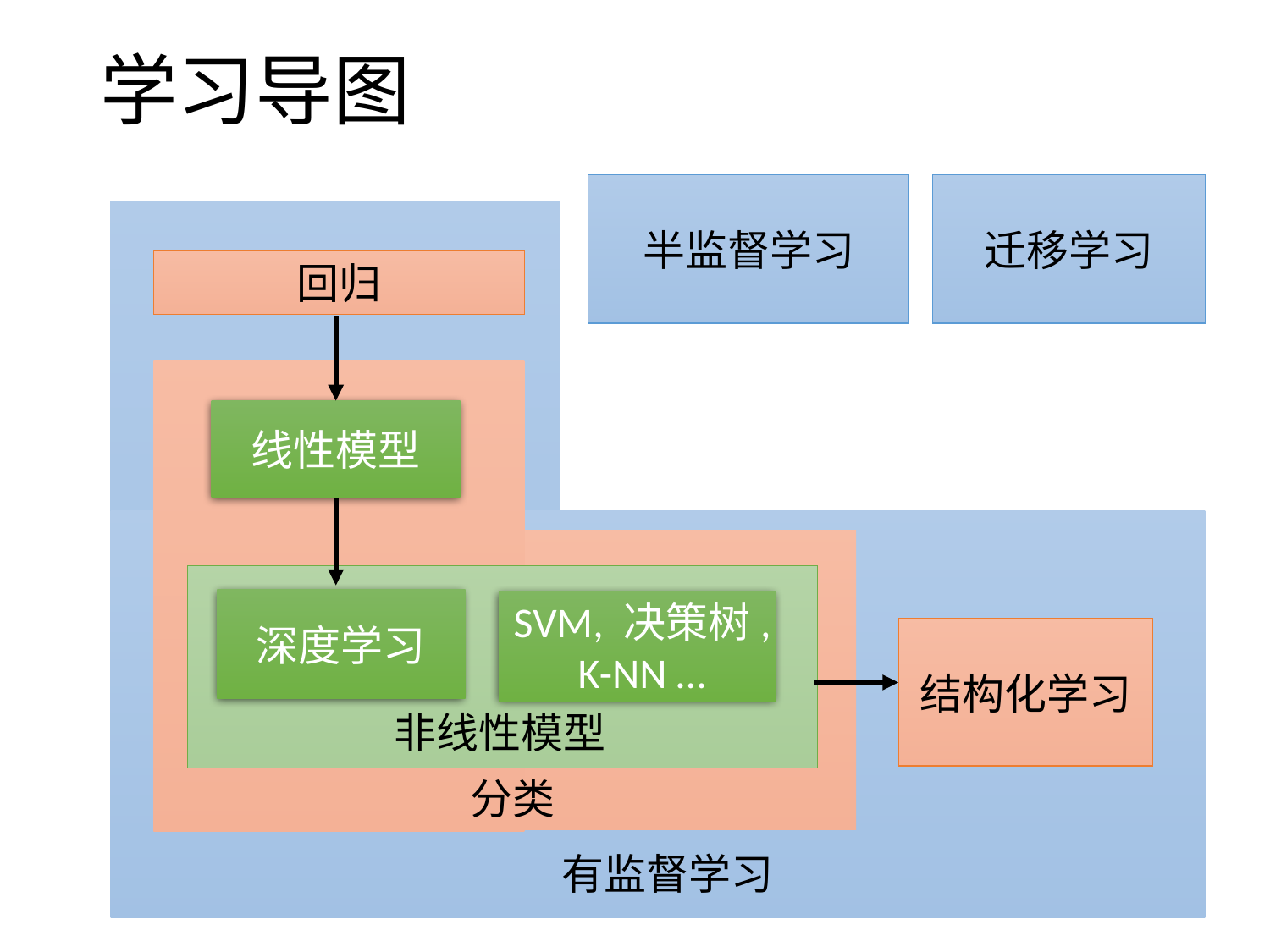

# 学习导图
半监督学习
迁移学习

回归

线性模型

深度学习
SVM, 决策树, K-NN …
结构化学习
非线性模型
分类
有监督学习